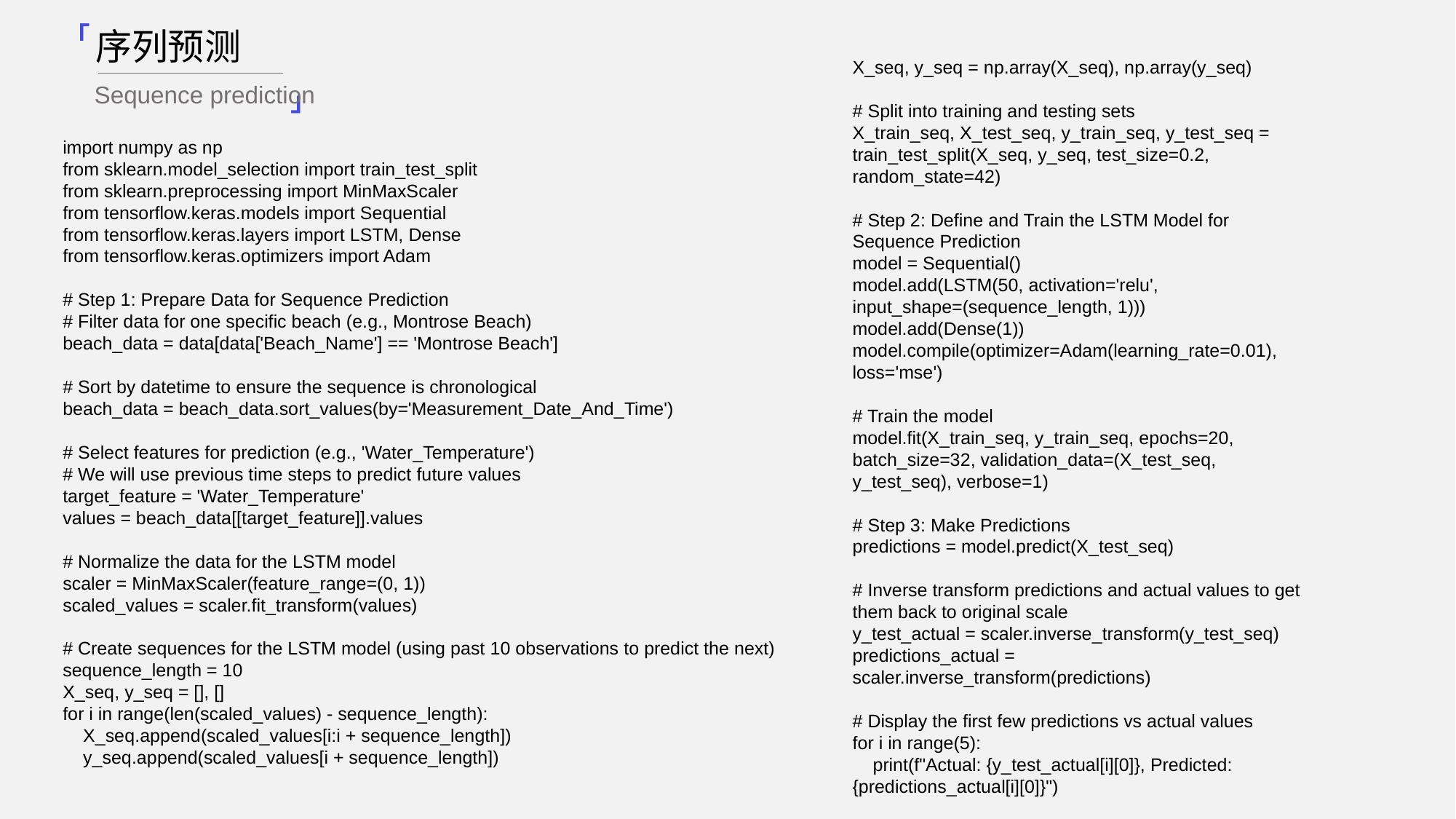

「
序列预测
Sequence prediction
」
X_seq, y_seq = np.array(X_seq), np.array(y_seq)

# Split into training and testing sets
X_train_seq, X_test_seq, y_train_seq, y_test_seq = train_test_split(X_seq, y_seq, test_size=0.2, random_state=42)

# Step 2: Define and Train the LSTM Model for Sequence Prediction
model = Sequential()
model.add(LSTM(50, activation='relu', input_shape=(sequence_length, 1)))
model.add(Dense(1))
model.compile(optimizer=Adam(learning_rate=0.01), loss='mse')

# Train the model
model.fit(X_train_seq, y_train_seq, epochs=20, batch_size=32, validation_data=(X_test_seq, y_test_seq), verbose=1)

# Step 3: Make Predictions
predictions = model.predict(X_test_seq)

# Inverse transform predictions and actual values to get them back to original scale
y_test_actual = scaler.inverse_transform(y_test_seq)
predictions_actual = scaler.inverse_transform(predictions)

# Display the first few predictions vs actual values
for i in range(5):
    print(f"Actual: {y_test_actual[i][0]}, Predicted: {predictions_actual[i][0]}")

import numpy as np
from sklearn.model_selection import train_test_split
from sklearn.preprocessing import MinMaxScaler
from tensorflow.keras.models import Sequential
from tensorflow.keras.layers import LSTM, Dense
from tensorflow.keras.optimizers import Adam

# Step 1: Prepare Data for Sequence Prediction
# Filter data for one specific beach (e.g., Montrose Beach)
beach_data = data[data['Beach_Name'] == 'Montrose Beach']

# Sort by datetime to ensure the sequence is chronological
beach_data = beach_data.sort_values(by='Measurement_Date_And_Time')

# Select features for prediction (e.g., 'Water_Temperature')
# We will use previous time steps to predict future values
target_feature = 'Water_Temperature'
values = beach_data[[target_feature]].values

# Normalize the data for the LSTM model
scaler = MinMaxScaler(feature_range=(0, 1))
scaled_values = scaler.fit_transform(values)

# Create sequences for the LSTM model (using past 10 observations to predict the next)
sequence_length = 10
X_seq, y_seq = [], []
for i in range(len(scaled_values) - sequence_length):
    X_seq.append(scaled_values[i:i + sequence_length])
    y_seq.append(scaled_values[i + sequence_length])